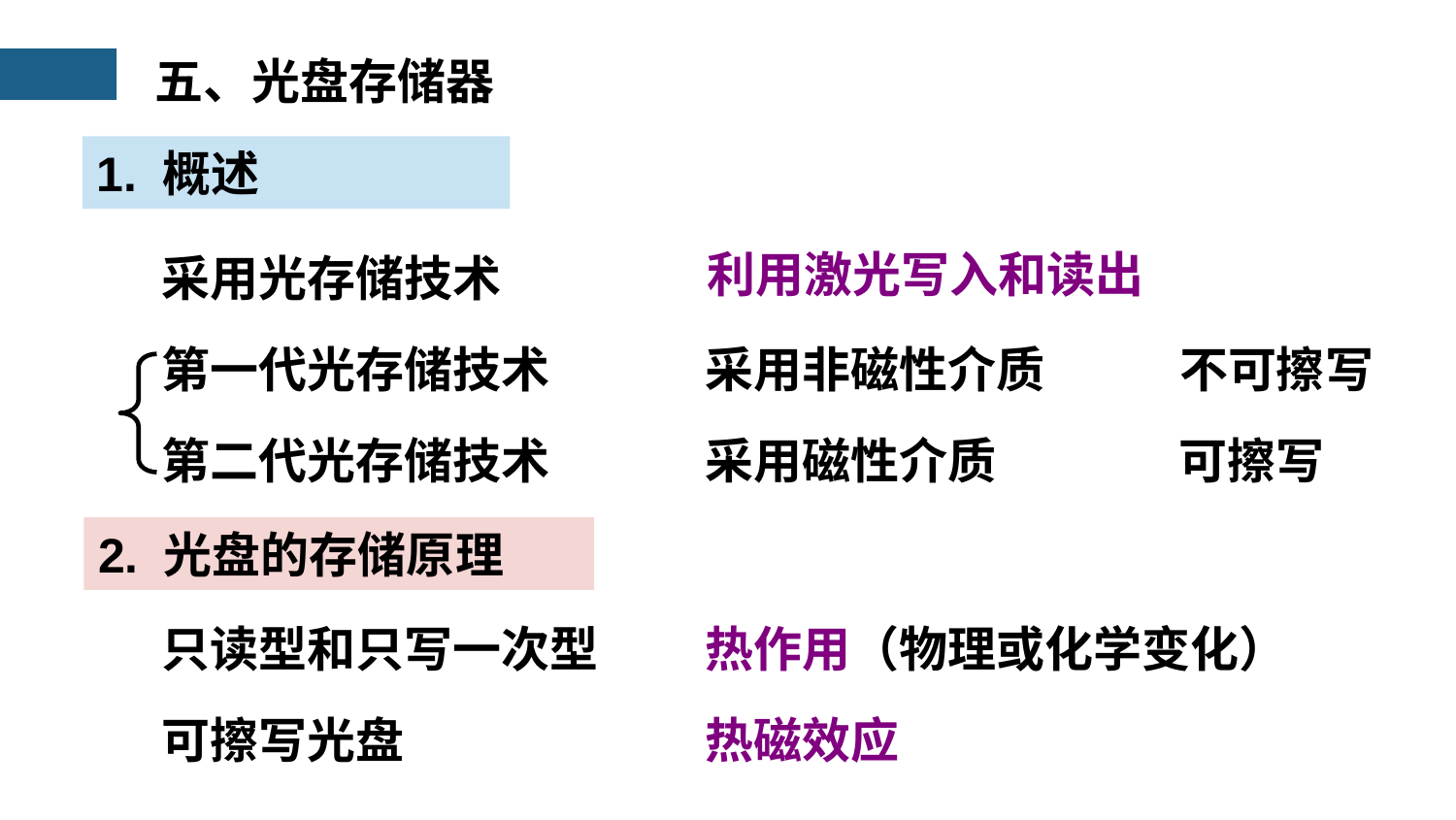

五、光盘存储器
1. 概述
利用激光写入和读出
采用光存储技术
第一代光存储技术
第二代光存储技术
采用非磁性介质
不可擦写

采用磁性介质
可擦写
2. 光盘的存储原理
只读型和只写一次型
热作用（物理或化学变化）
可擦写光盘
热磁效应